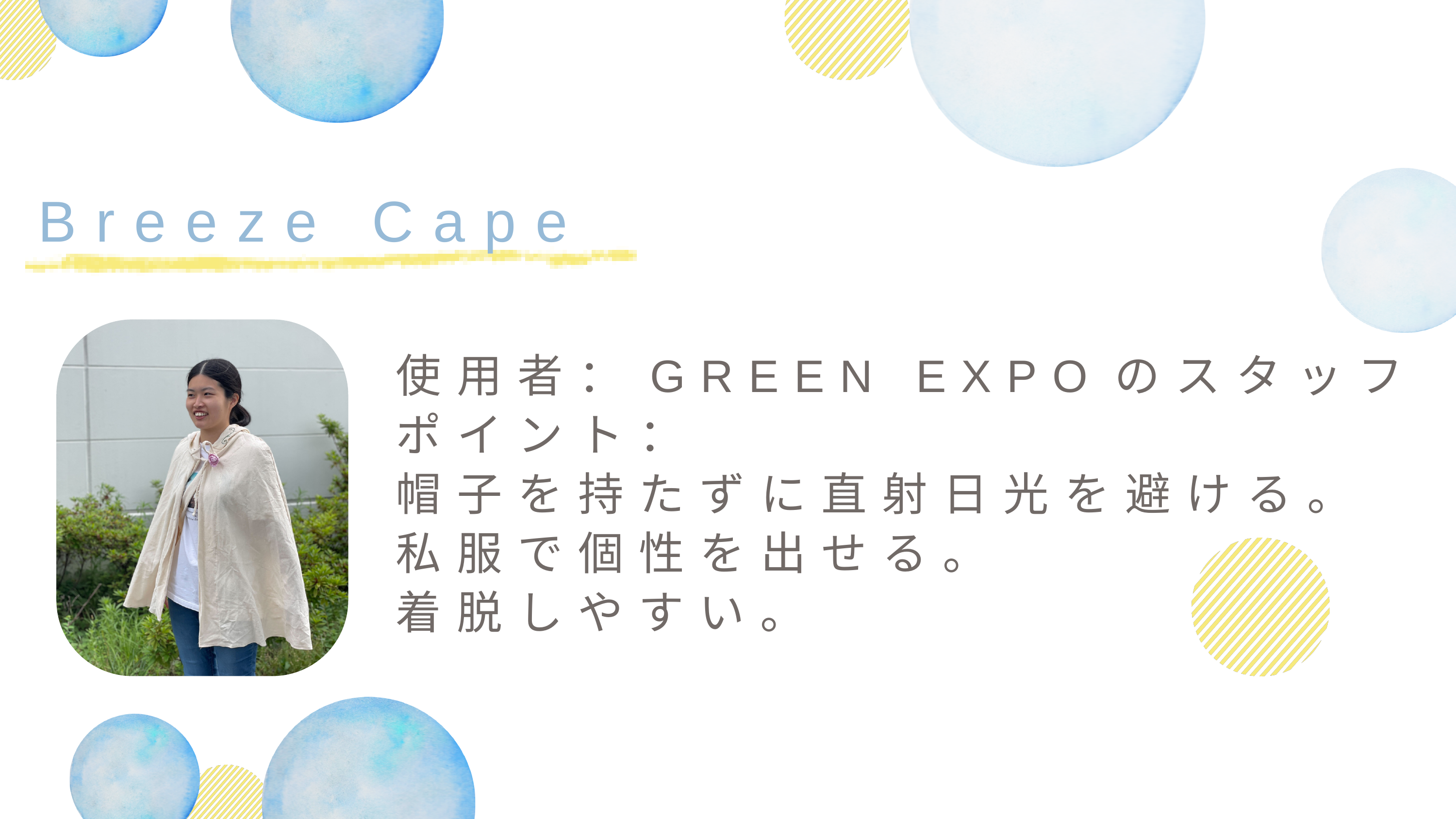

Breeze Cape

使用者：GREEN EXPOのスタッフ
ポイント：
帽子を持たずに直射日光を避ける。
私服で個性を出せる。
着脱しやすい。